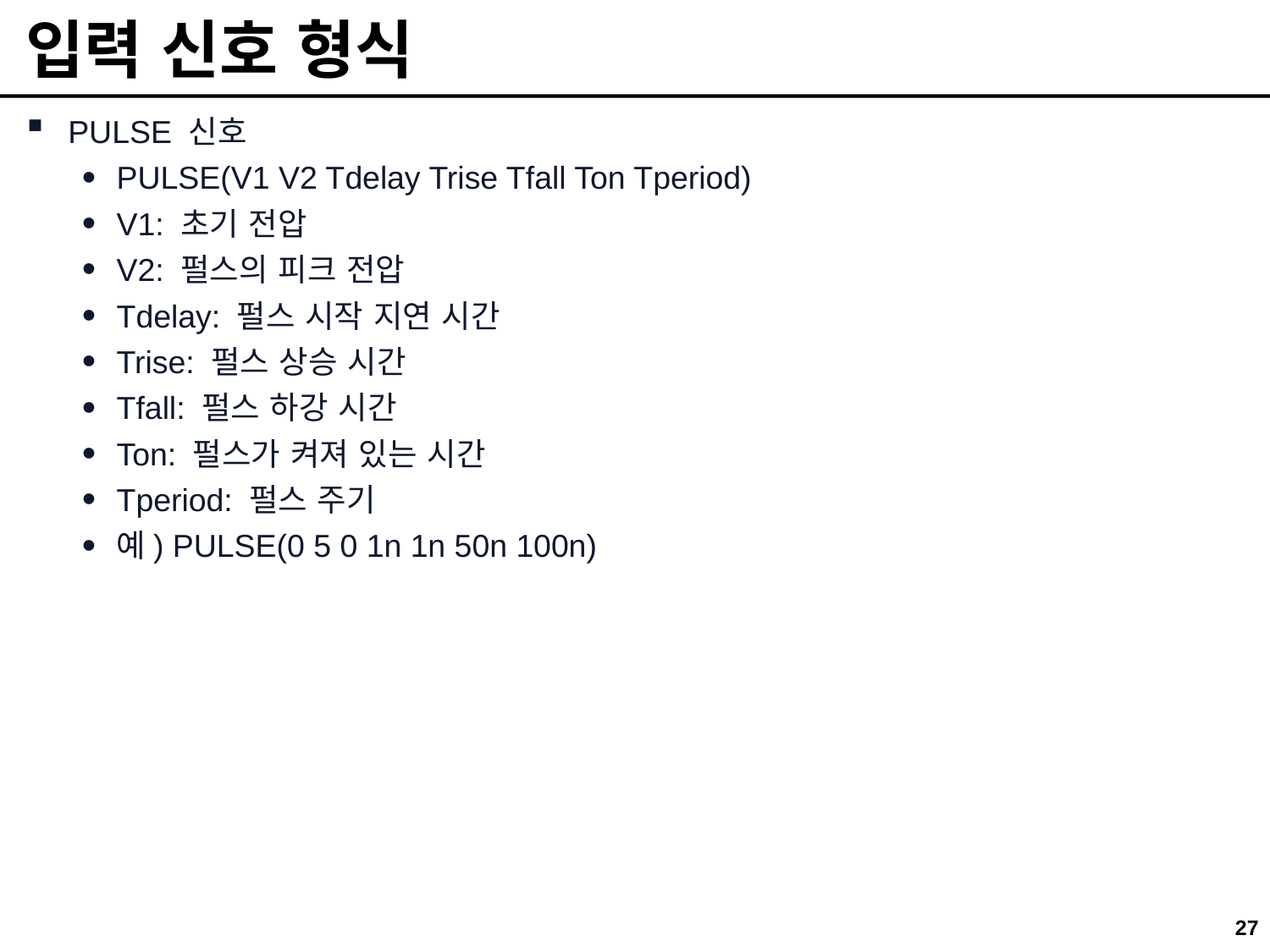

# 입력 신호 형식
PULSE 신호
PULSE(V1 V2 Tdelay Trise Tfall Ton Tperiod)
V1: 초기 전압
V2: 펄스의 피크 전압
Tdelay: 펄스 시작 지연 시간
Trise: 펄스 상승 시간
Tfall: 펄스 하강 시간
Ton: 펄스가 켜져 있는 시간
Tperiod: 펄스 주기
예) PULSE(0 5 0 1n 1n 50n 100n)